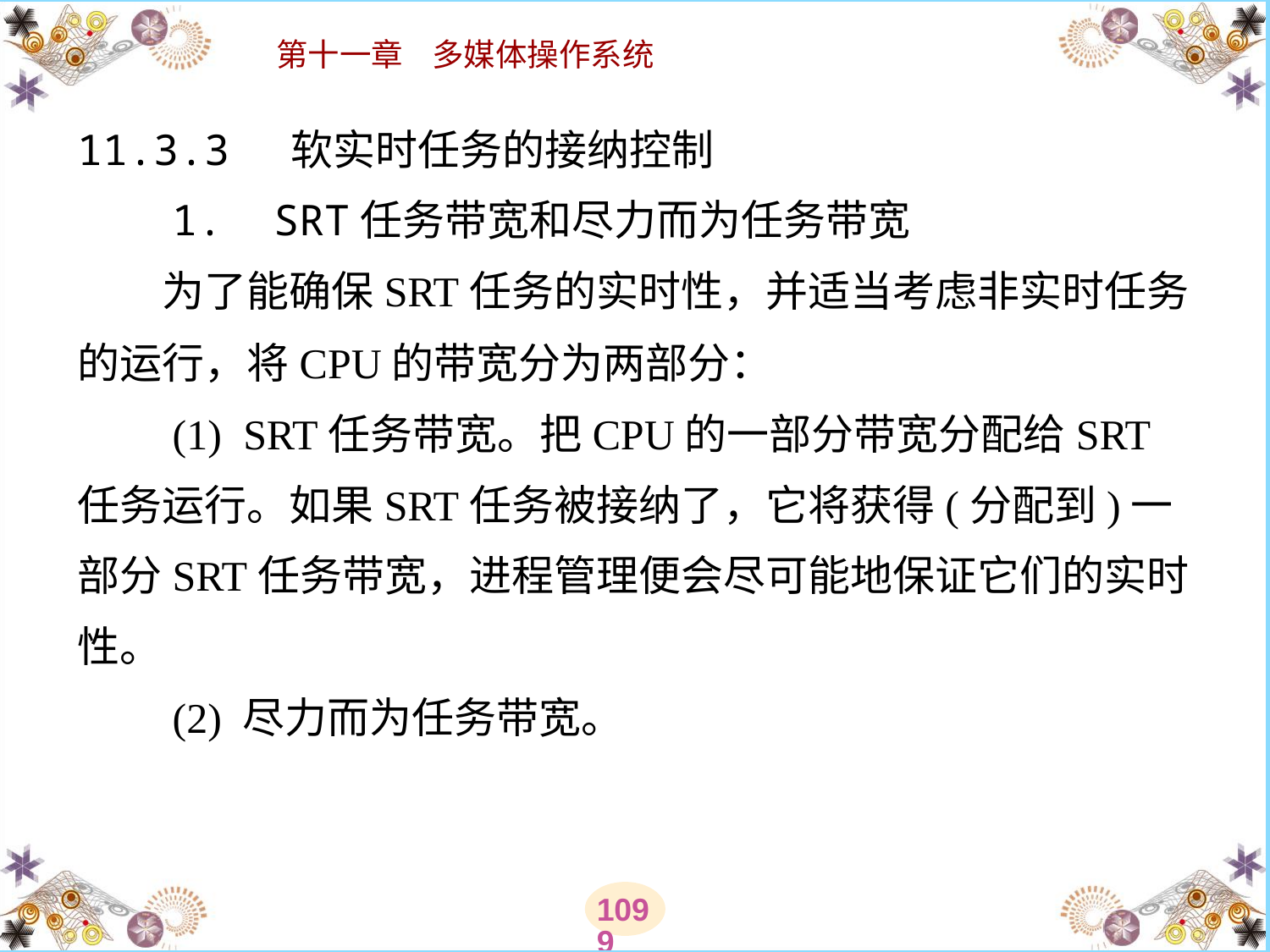

# 11.3.3  软实时任务的接纳控制 　　1.  SRT任务带宽和尽力而为任务带宽 　　为了能确保SRT任务的实时性，并适当考虑非实时任务的运行，将CPU的带宽分为两部分： 　　(1)  SRT任务带宽。把CPU的一部分带宽分配给SRT任务运行。如果SRT任务被接纳了，它将获得(分配到)一部分SRT任务带宽，进程管理便会尽可能地保证它们的实时性。 　　(2) 尽力而为任务带宽。